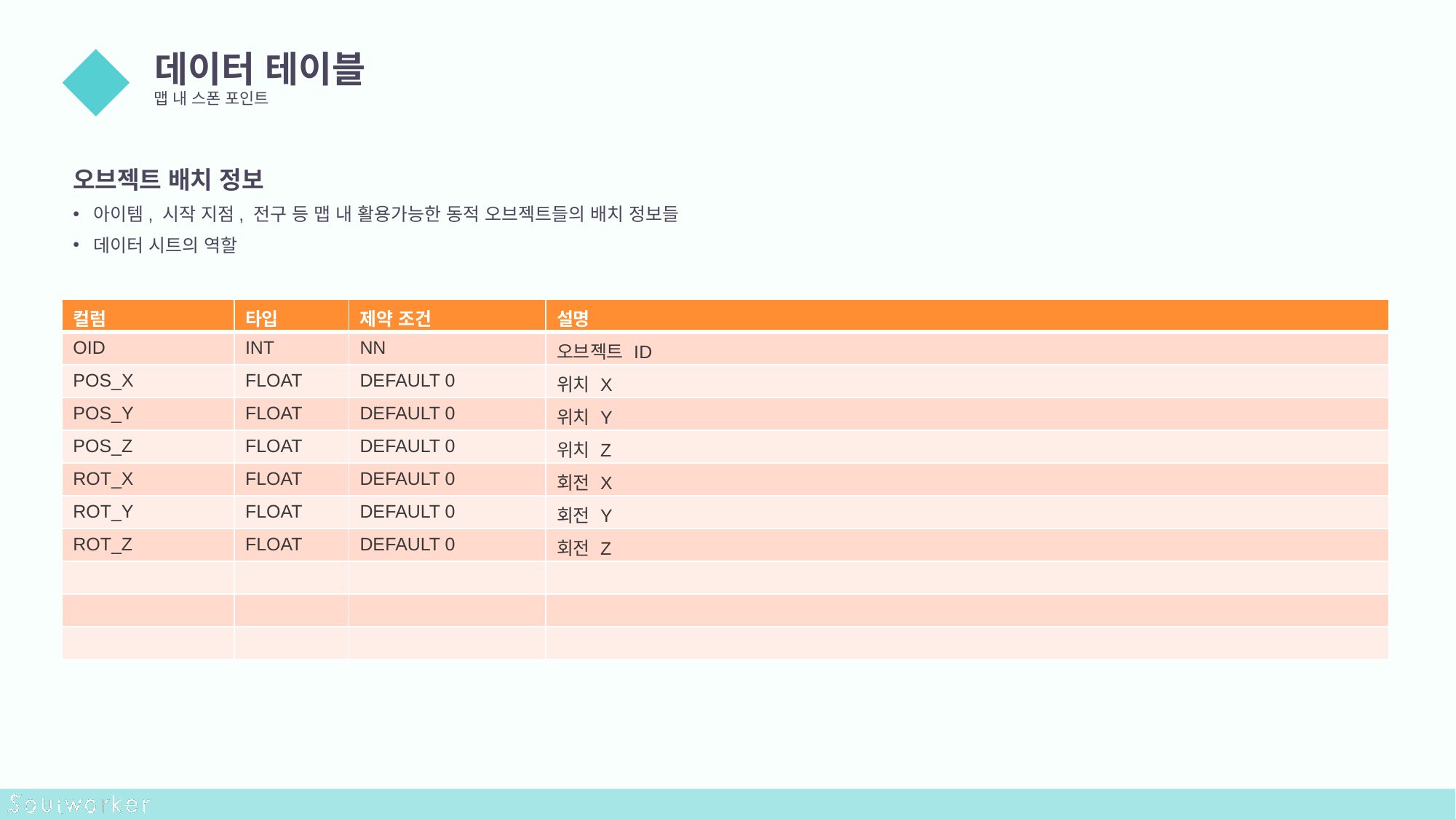

데이터 테이블
맵 내 스폰 포인트

02
오브젝트 배치 정보
아이템, 시작 지점, 전구 등 맵 내 활용가능한 동적 오브젝트들의 배치 정보들
데이터 시트의 역할
| 컬럼 | 타입 | 제약 조건 | 설명 |
| --- | --- | --- | --- |
| OID | INT | NN | 오브젝트 ID |
| POS\_X | FLOAT | DEFAULT 0 | 위치 X |
| POS\_Y | FLOAT | DEFAULT 0 | 위치 Y |
| POS\_Z | FLOAT | DEFAULT 0 | 위치 Z |
| ROT\_X | FLOAT | DEFAULT 0 | 회전 X |
| ROT\_Y | FLOAT | DEFAULT 0 | 회전 Y |
| ROT\_Z | FLOAT | DEFAULT 0 | 회전 Z |
|  |  |  |  |
|  |  |  |  |
|  |  |  |  |